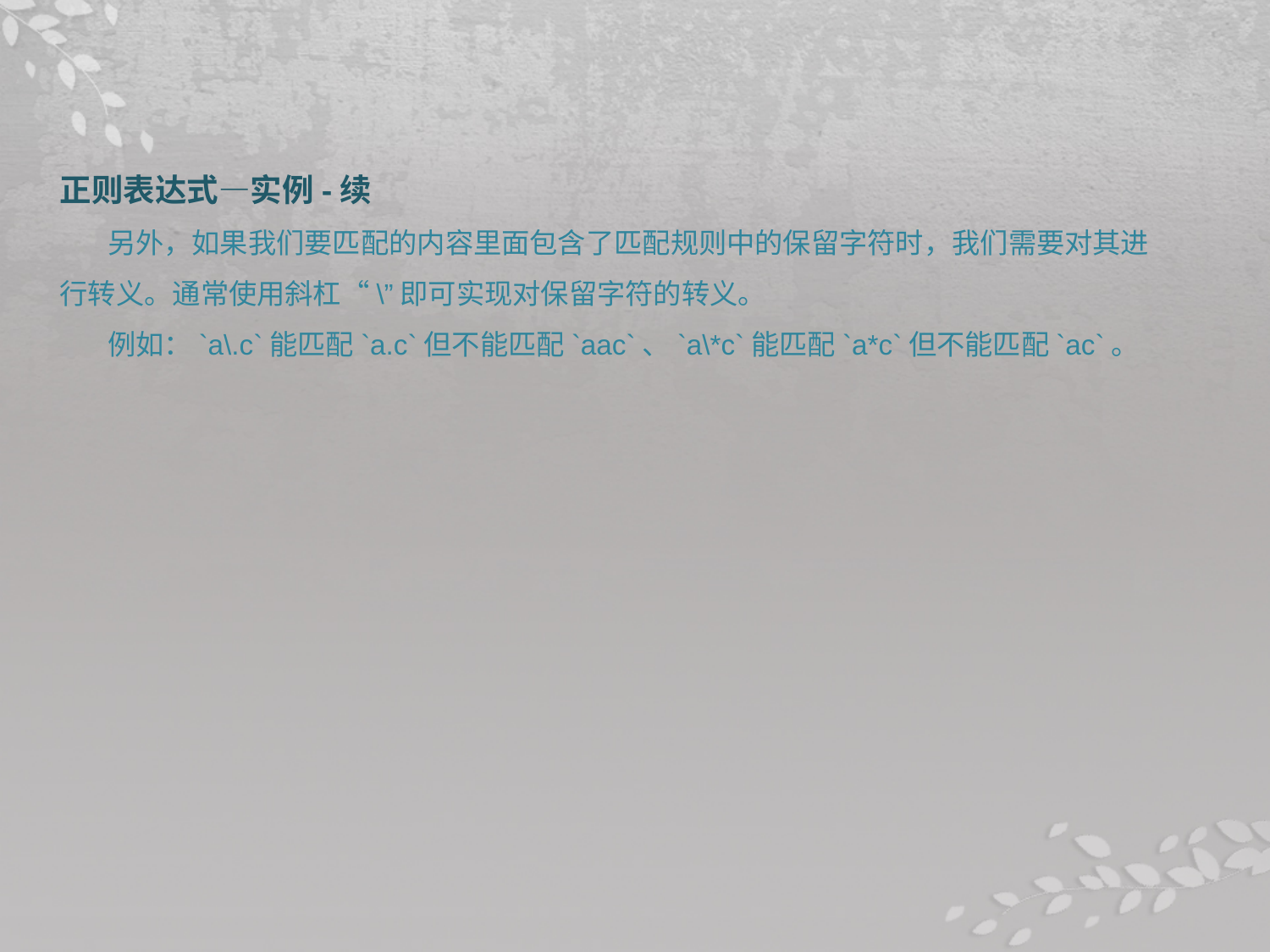

正则表达式—实例-续
另外，如果我们要匹配的内容里面包含了匹配规则中的保留字符时，我们需要对其进行转义。通常使用斜杠“\”即可实现对保留字符的转义。
例如：`a\.c`能匹配`a.c`但不能匹配`aac`、`a\*c`能匹配`a*c`但不能匹配`ac`。